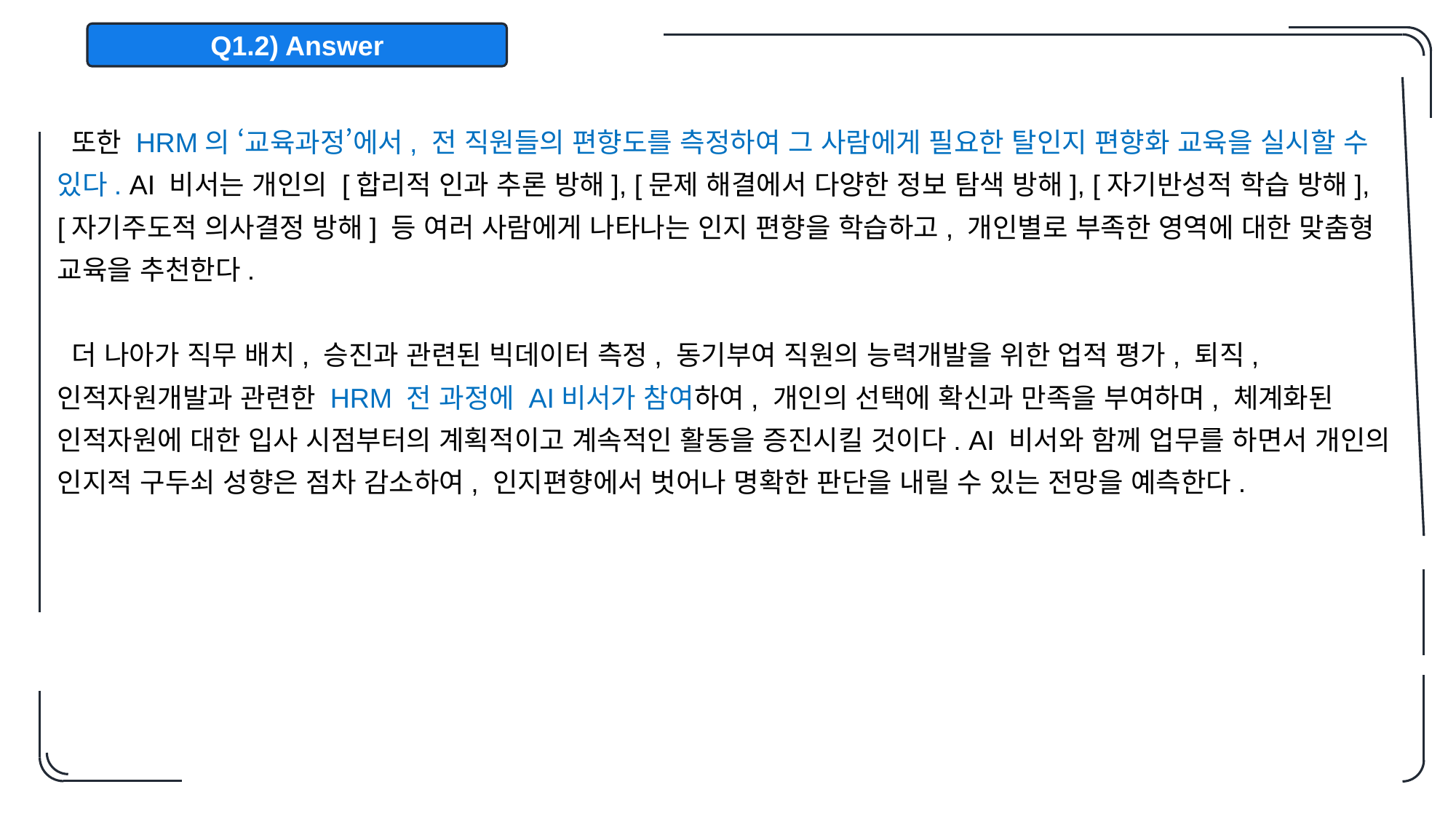

Q1.2) Answer

 또한 HRM의 ‘교육과정’에서, 전 직원들의 편향도를 측정하여 그 사람에게 필요한 탈인지 편향화 교육을 실시할 수 있다. AI 비서는 개인의 [합리적 인과 추론 방해], [문제 해결에서 다양한 정보 탐색 방해], [자기반성적 학습 방해], [자기주도적 의사결정 방해] 등 여러 사람에게 나타나는 인지 편향을 학습하고, 개인별로 부족한 영역에 대한 맞춤형 교육을 추천한다.

 더 나아가 직무 배치, 승진과 관련된 빅데이터 측정, 동기부여 직원의 능력개발을 위한 업적 평가, 퇴직, 인적자원개발과 관련한 HRM 전 과정에 AI비서가 참여하여, 개인의 선택에 확신과 만족을 부여하며, 체계화된 인적자원에 대한 입사 시점부터의 계획적이고 계속적인 활동을 증진시킬 것이다. AI 비서와 함께 업무를 하면서 개인의 인지적 구두쇠 성향은 점차 감소하여, 인지편향에서 벗어나 명확한 판단을 내릴 수 있는 전망을 예측한다.